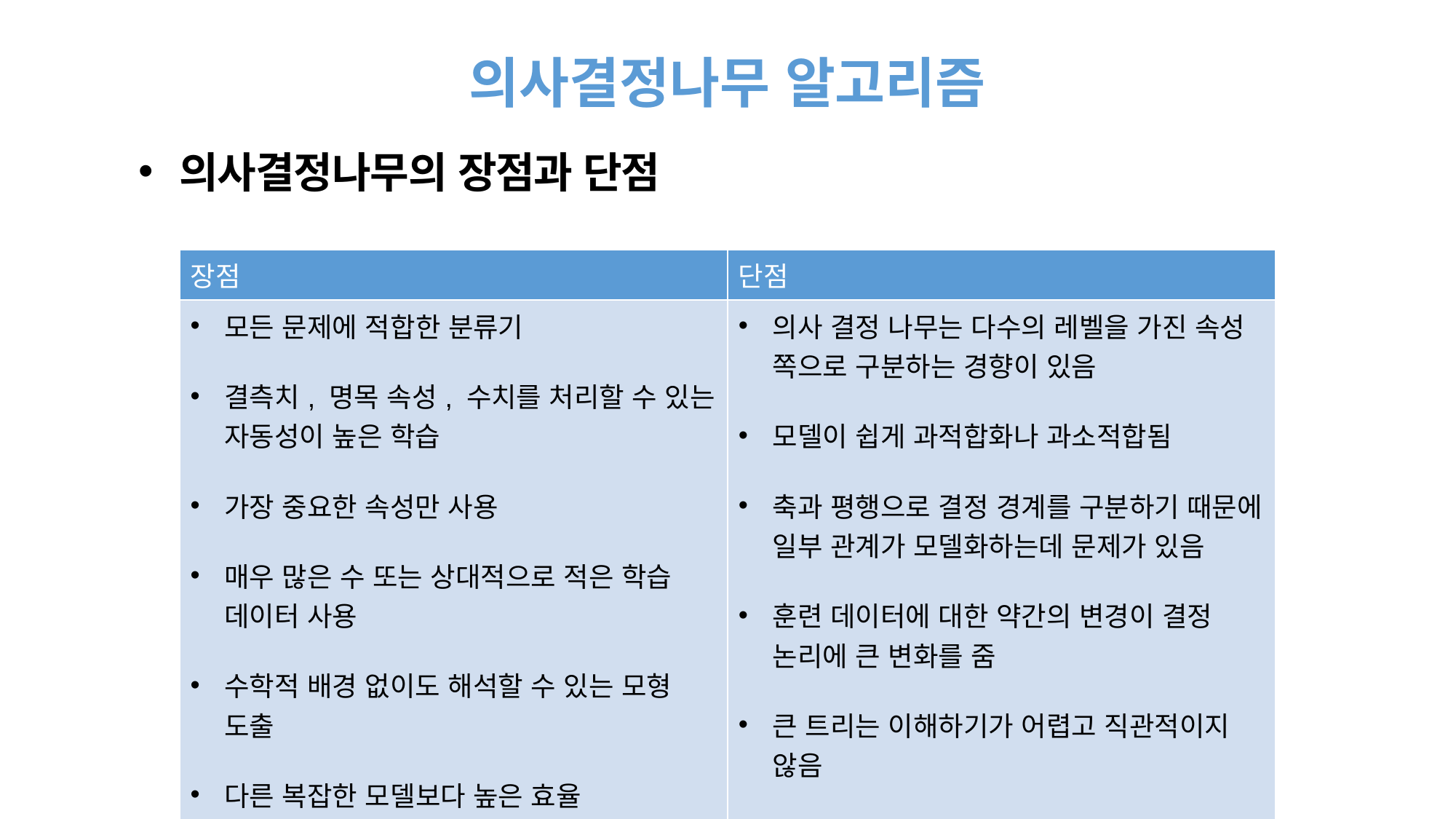

# 의사결정나무 알고리즘
의사결정나무의 장점과 단점
| 장점 | 단점 |
| --- | --- |
| 모든 문제에 적합한 분류기 결측치, 명목 속성, 수치를 처리할 수 있는 자동성이 높은 학습 가장 중요한 속성만 사용 매우 많은 수 또는 상대적으로 적은 학습 데이터 사용 수학적 배경 없이도 해석할 수 있는 모형 도출 다른 복잡한 모델보다 높은 효율 | 의사 결정 나무는 다수의 레벨을 가진 속성 쪽으로 구분하는 경향이 있음 모델이 쉽게 과적합화나 과소적합됨 축과 평행으로 결정 경계를 구분하기 때문에 일부 관계가 모델화하는데 문제가 있음 훈련 데이터에 대한 약간의 변경이 결정 논리에 큰 변화를 줌 큰 트리는 이해하기가 어렵고 직관적이지 않음 |